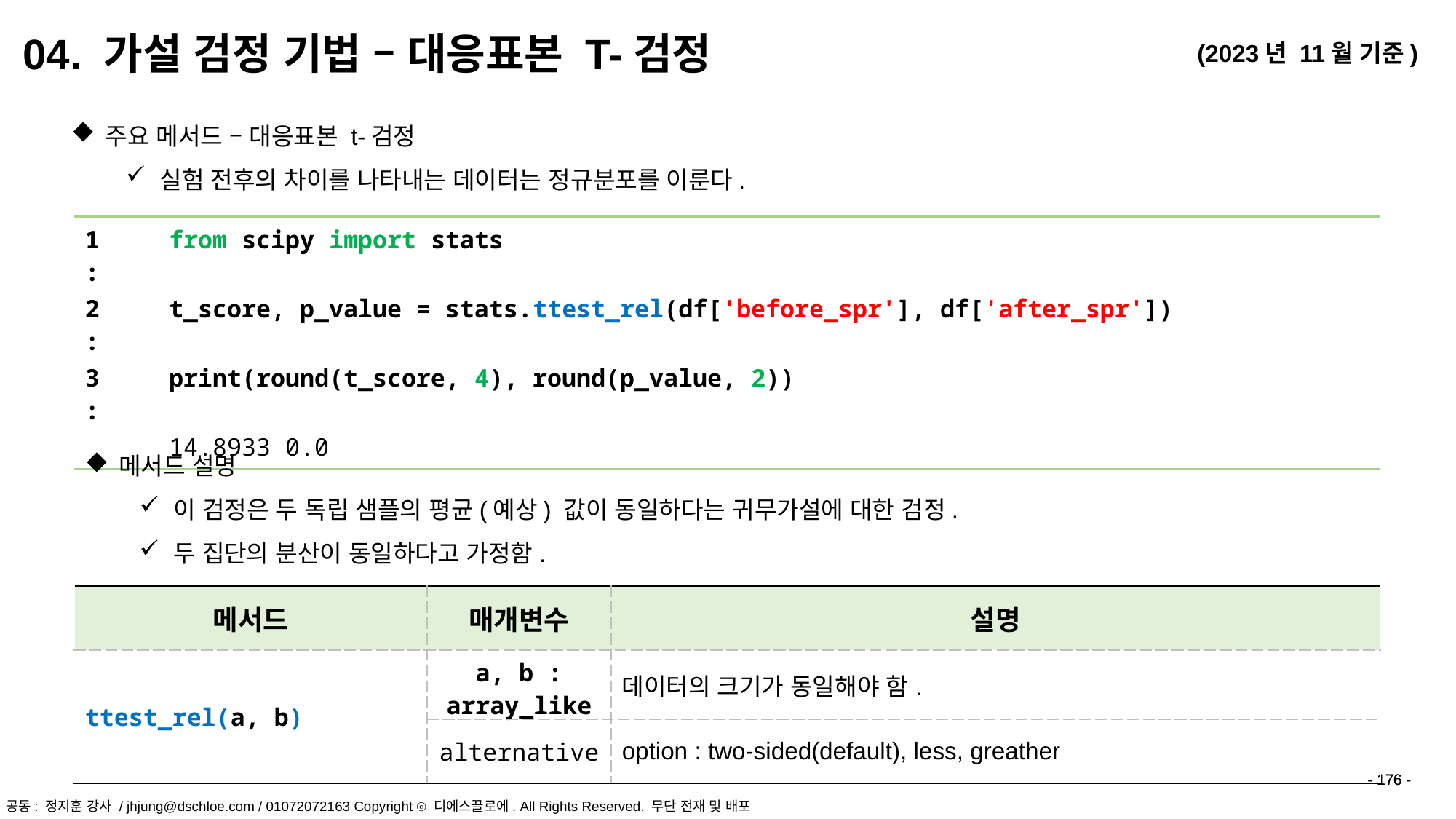

04. 가설 검정 기법 – 대응표본 T-검정
주요 메서드 – 대응표본 t-검정
실험 전후의 차이를 나타내는 데이터는 정규분포를 이룬다.
| 1 : | from scipy import stats |
| --- | --- |
| 2 : | t\_score, p\_value = stats.ttest\_rel(df['before\_spr'], df['after\_spr']) |
| 3 : | print(round(t\_score, 4), round(p\_value, 2)) |
|  | 14.8933 0.0 |
메서드 설명
이 검정은 두 독립 샘플의 평균(예상) 값이 동일하다는 귀무가설에 대한 검정.
두 집단의 분산이 동일하다고 가정함.
| 메서드 | 매개변수 | 설명 |
| --- | --- | --- |
| ttest\_rel(a, b) | a, b : array\_like | 데이터의 크기가 동일해야 함. |
|  | alternative | option : two-sided(default), less, greather |
- 176 -